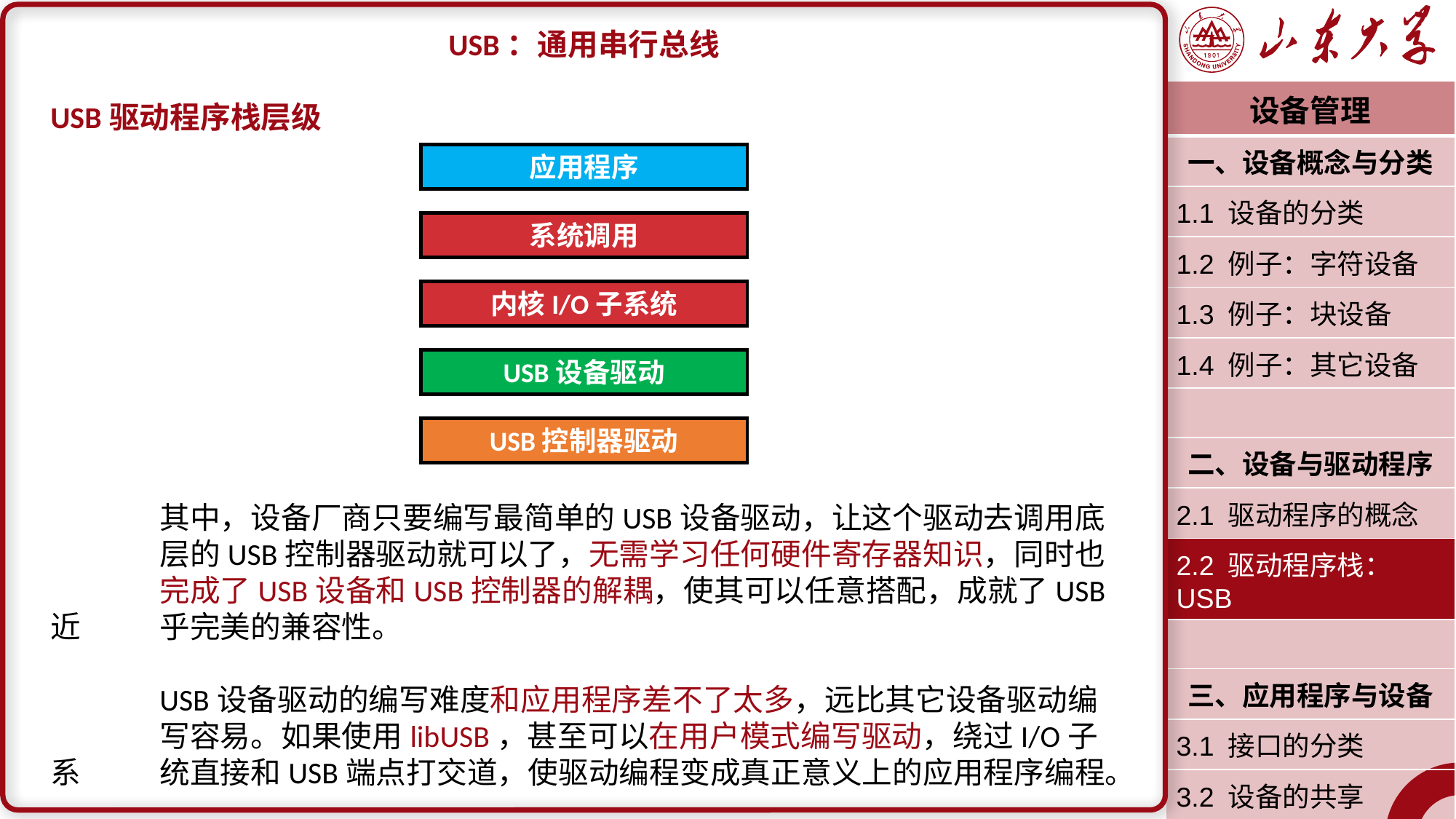

USB：通用串行总线

USB驱动程序栈层级

	其中，设备厂商只要编写最简单的USB设备驱动，让这个驱动去调用底	层的USB控制器驱动就可以了，无需学习任何硬件寄存器知识，同时也	完成了USB设备和USB控制器的解耦，使其可以任意搭配，成就了USB近	乎完美的兼容性。

	USB设备驱动的编写难度和应用程序差不了太多，远比其它设备驱动编	写容易。如果使用libUSB，甚至可以在用户模式编写驱动，绕过I/O子系	统直接和USB端点打交道，使驱动编程变成真正意义上的应用程序编程。
| 设备管理 |
| --- |
| 一、设备概念与分类 |
| 1.1 设备的分类 |
| 1.2 例子：字符设备 |
| 1.3 例子：块设备 |
| 1.4 例子：其它设备 |
|  |
| 二、设备与驱动程序 |
| 2.1 驱动程序的概念 |
| 2.2 驱动程序栈：USB |
|  |
| 三、应用程序与设备 |
| 3.1 接口的分类 |
| 3.2 设备的共享 |
| 潘润宇 2023.04 |
应用程序
系统调用
内核I/O子系统
USB设备驱动
USB控制器驱动